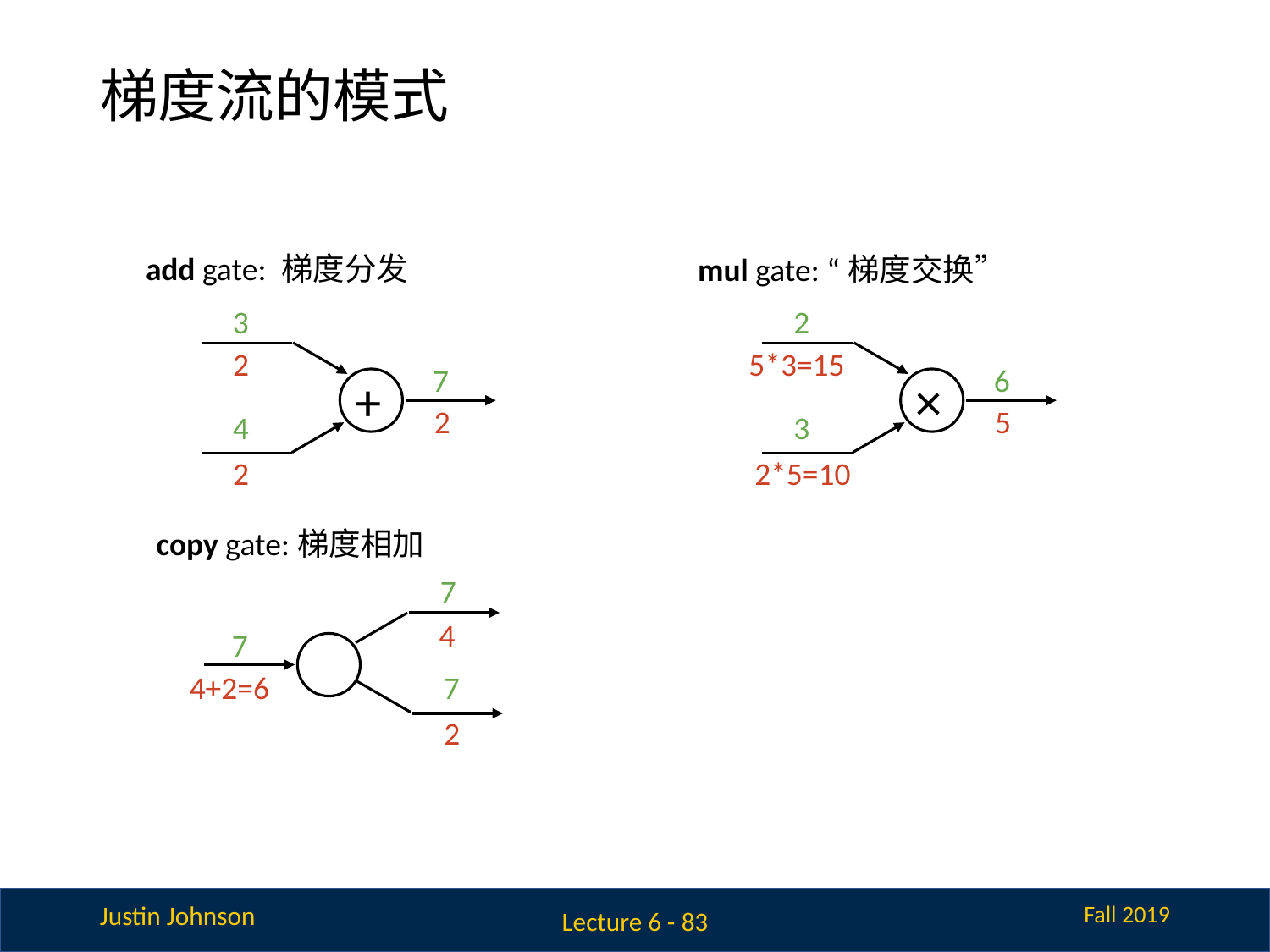

# 梯度流的模式
add gate: 梯度分发

mul gate: “梯度交换”

3
2
2
5*3=15
7
6
+
×

2
5
4
3
2
2*5=10
copy gate:梯度相加

7
4
7

4+2=6
7
2
Lecture 6 - 83